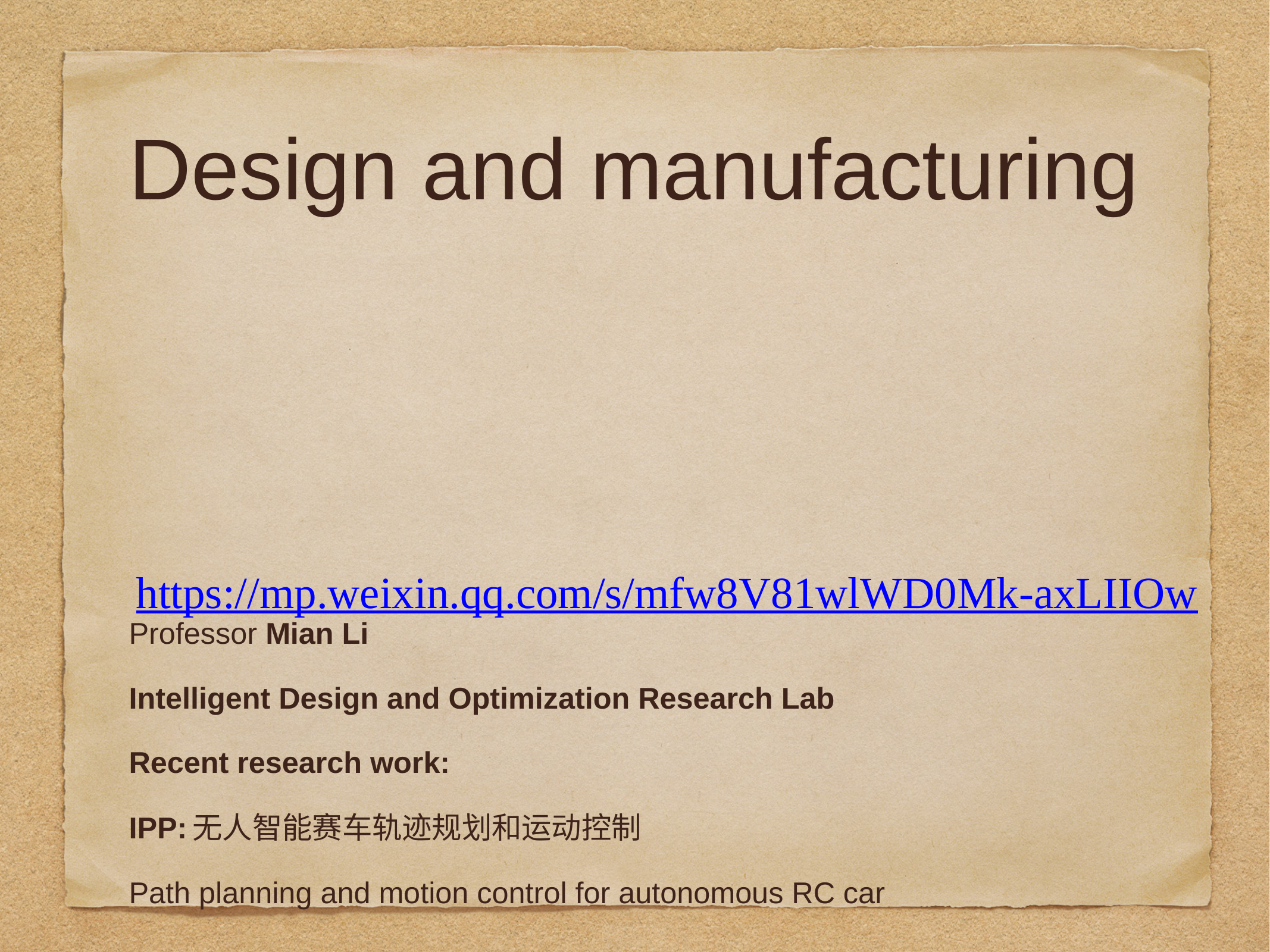

# Design and manufacturing

Professor Mian Li
Intelligent Design and Optimization Research Lab
Recent research work:
IPP:无人智能赛车轨迹规划和运动控制
Path planning and motion control for autonomous RC car

https://mp.weixin.qq.com/s/mfw8V81wlWD0Mk-axLIIOw